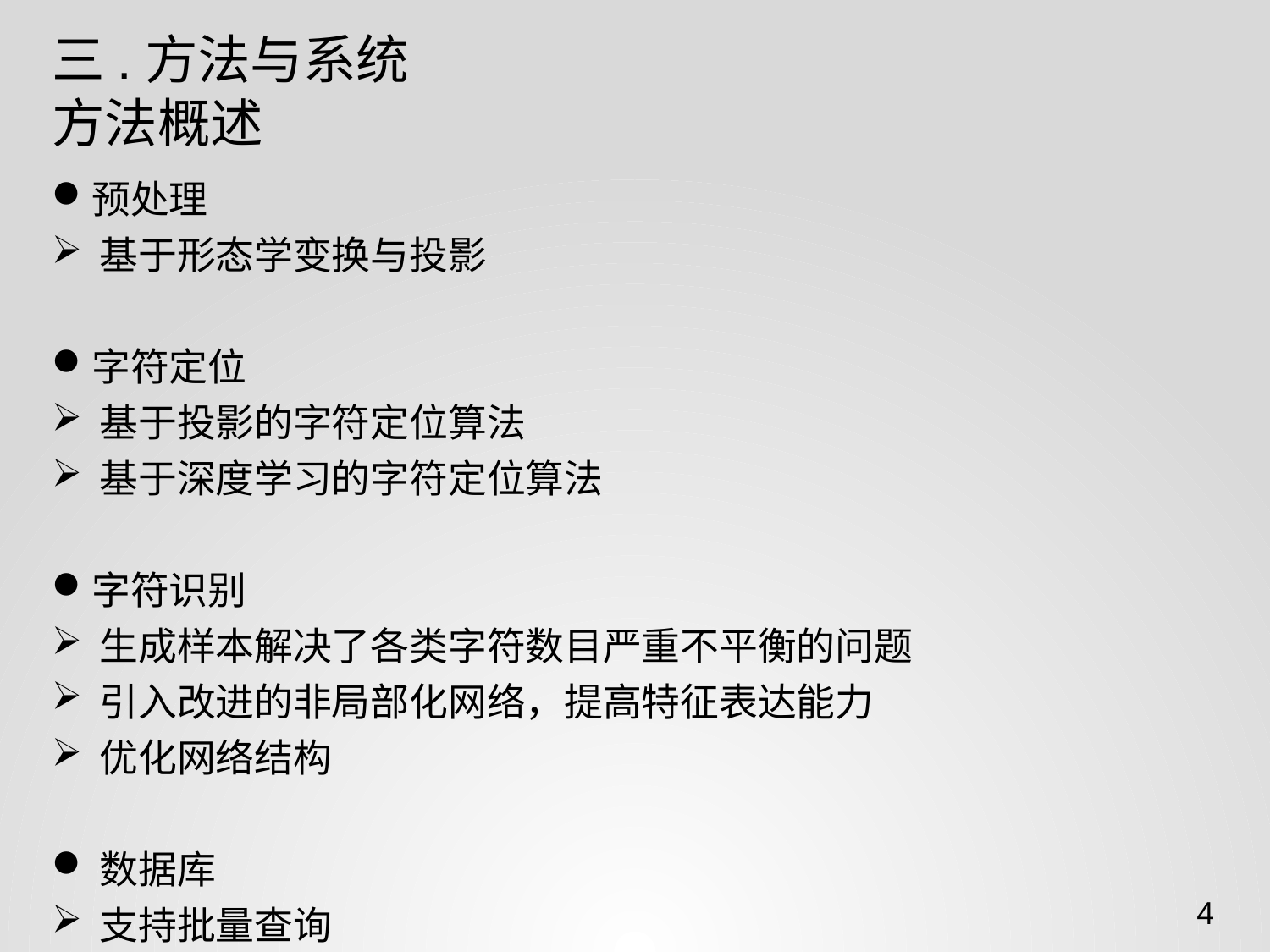

三.方法与系统
方法概述

预处理
基于形态学变换与投影

字符定位
基于投影的字符定位算法
基于深度学习的字符定位算法

字符识别
生成样本解决了各类字符数目严重不平衡的问题
引入改进的非局部化网络，提高特征表达能力
优化网络结构

数据库
支持批量查询

4